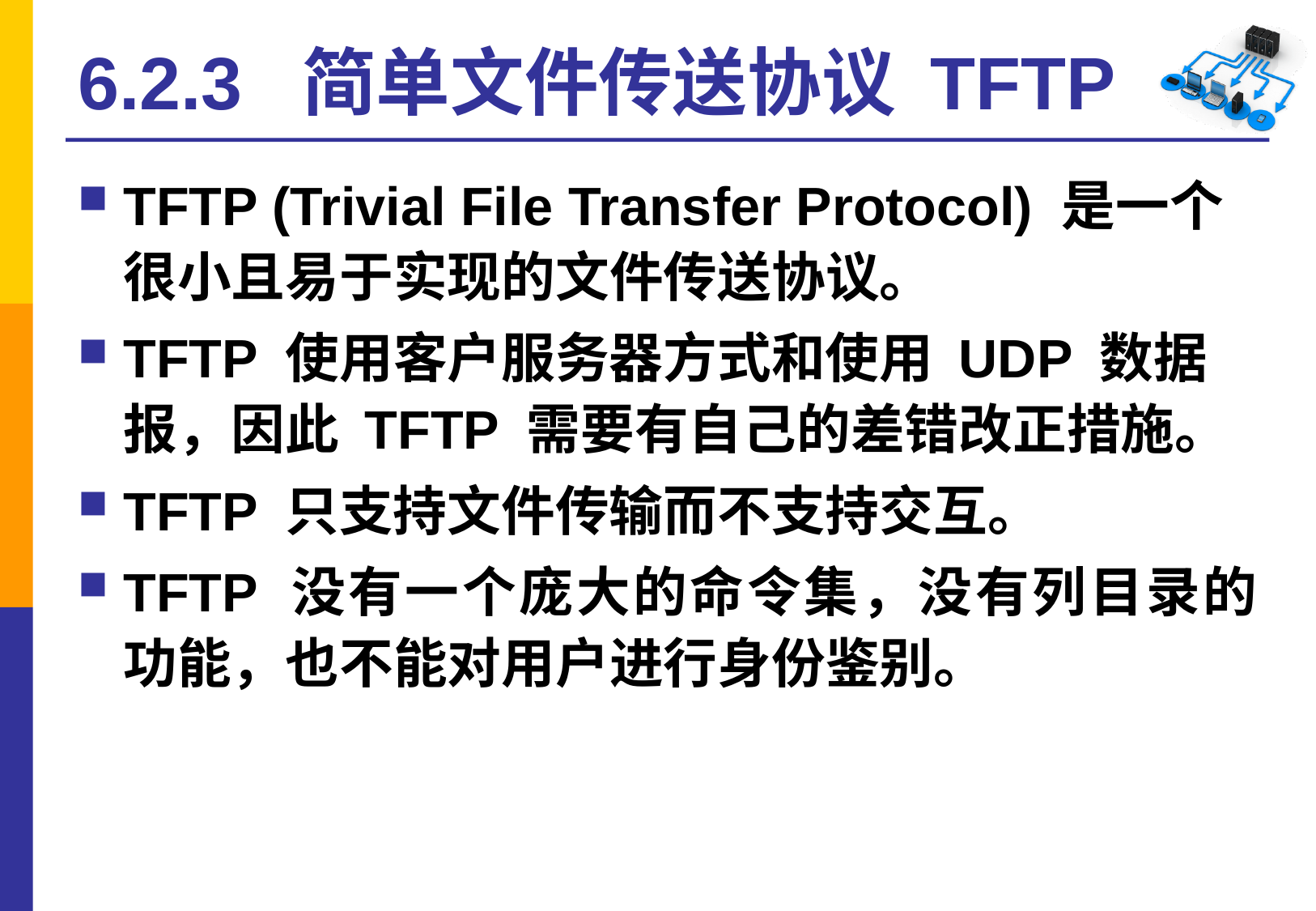

# 6.2.3  简单文件传送协议 TFTP
TFTP (Trivial File Transfer Protocol) 是一个很小且易于实现的文件传送协议。
TFTP 使用客户服务器方式和使用 UDP 数据报，因此 TFTP 需要有自己的差错改正措施。
TFTP 只支持文件传输而不支持交互。
TFTP 没有一个庞大的命令集，没有列目录的功能，也不能对用户进行身份鉴别。